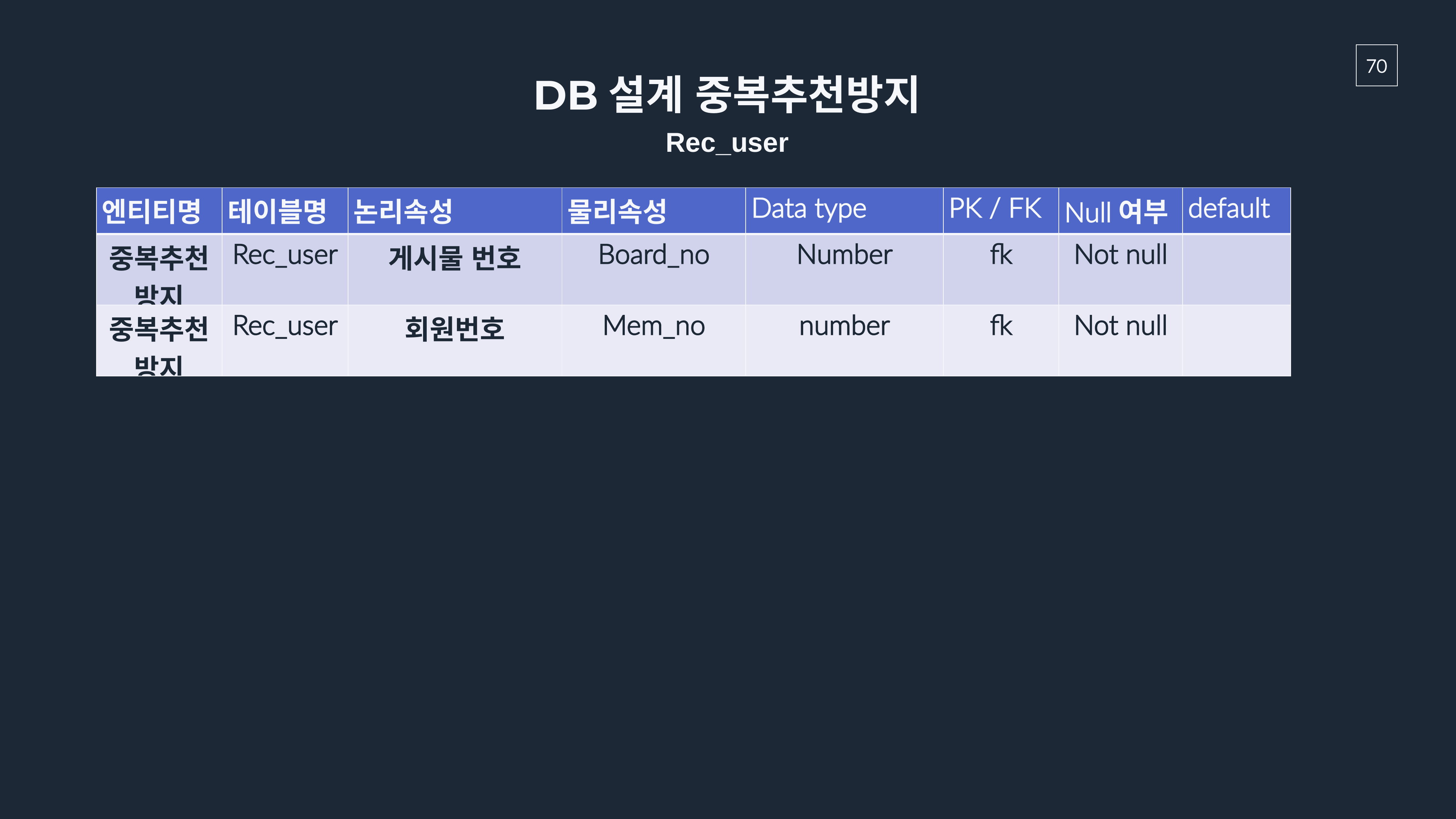

DB설계 중복추천방지
Rec_user
| 엔티티명 | 테이블명 | 논리속성 | 물리속성 | Data type | PK / FK | Null여부 | default |
| --- | --- | --- | --- | --- | --- | --- | --- |
| 중복추천방지 | Rec\_user | 게시물 번호 | Board\_no | Number | fk | Not null |  |
| 중복추천방지 | Rec\_user | 회원번호 | Mem\_no | number | fk | Not null |  |